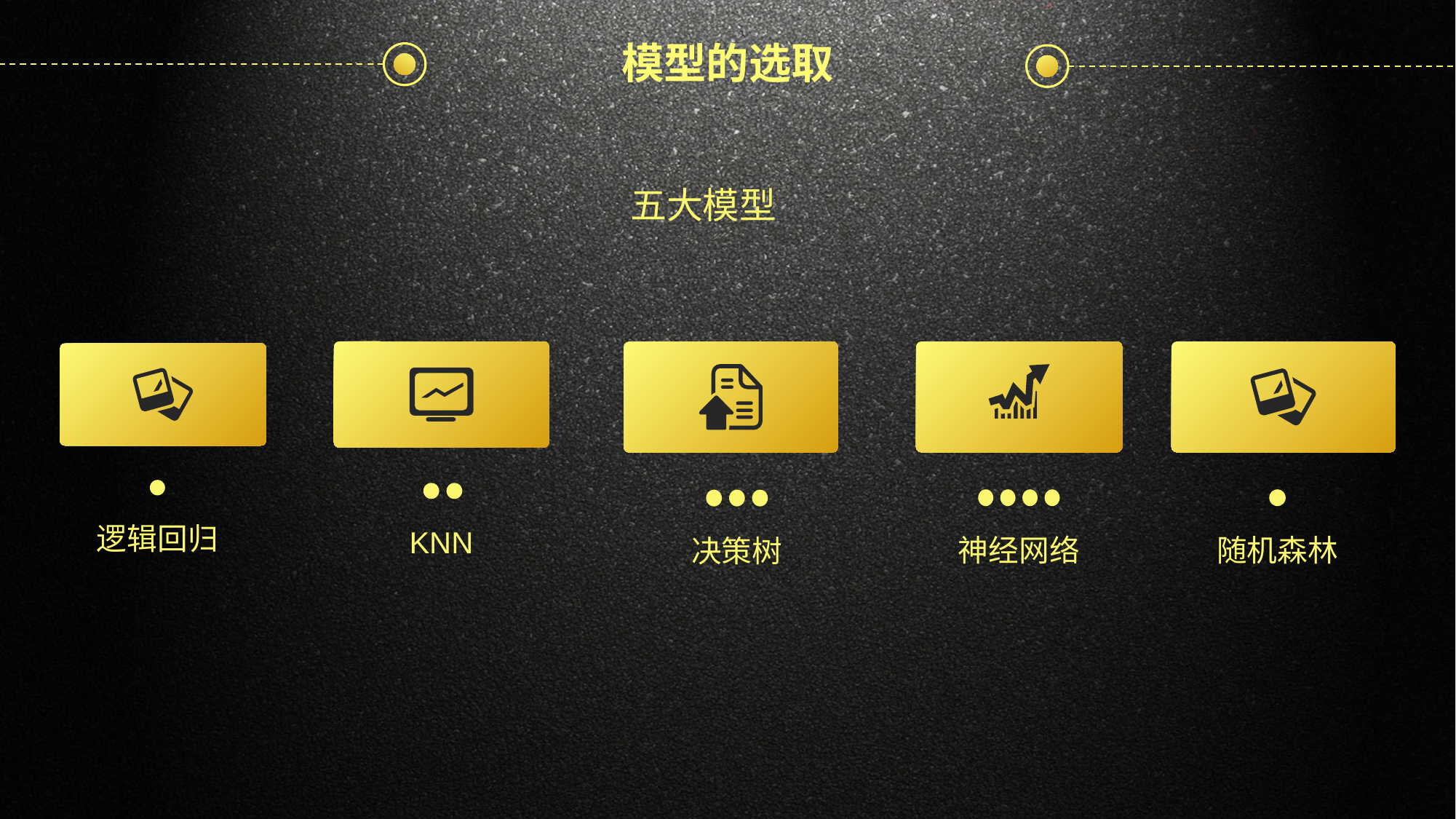

模型的选取

五大模型

神经网络

决策树

KNN

随机森林

逻辑回归